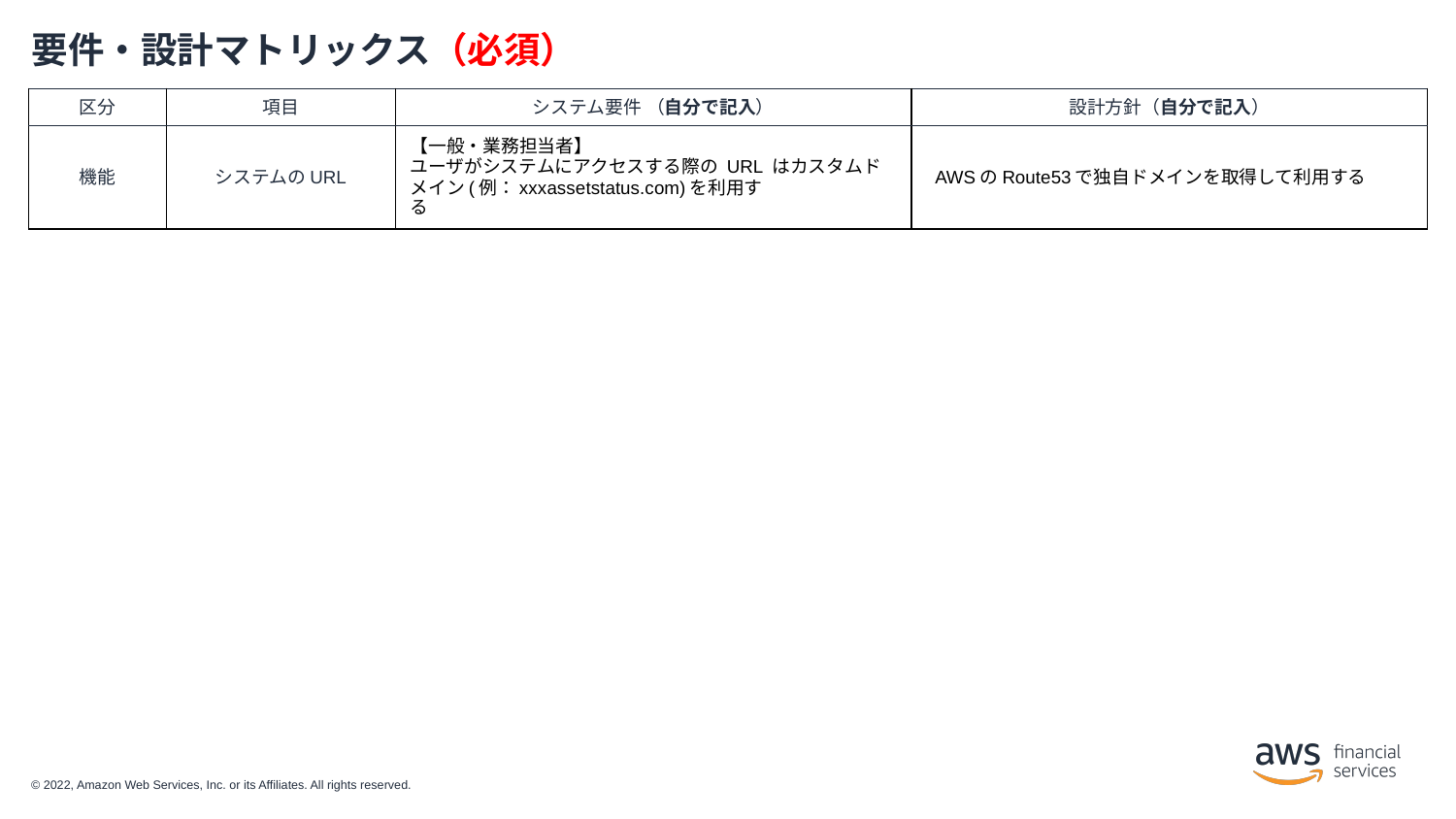

# 要件・設計マトリックス（必須）
| 区分 | 項目 | システム要件 （自分で記入） | 設計方針（自分で記入） |
| --- | --- | --- | --- |
| 機能 | システムのURL | 【一般・業務担当者】 ユーザがシステムにアクセスする際の URL はカスタムドメイン(例：xxxassetstatus.com)を利用す る | AWSのRoute53で独自ドメインを取得して利用する |